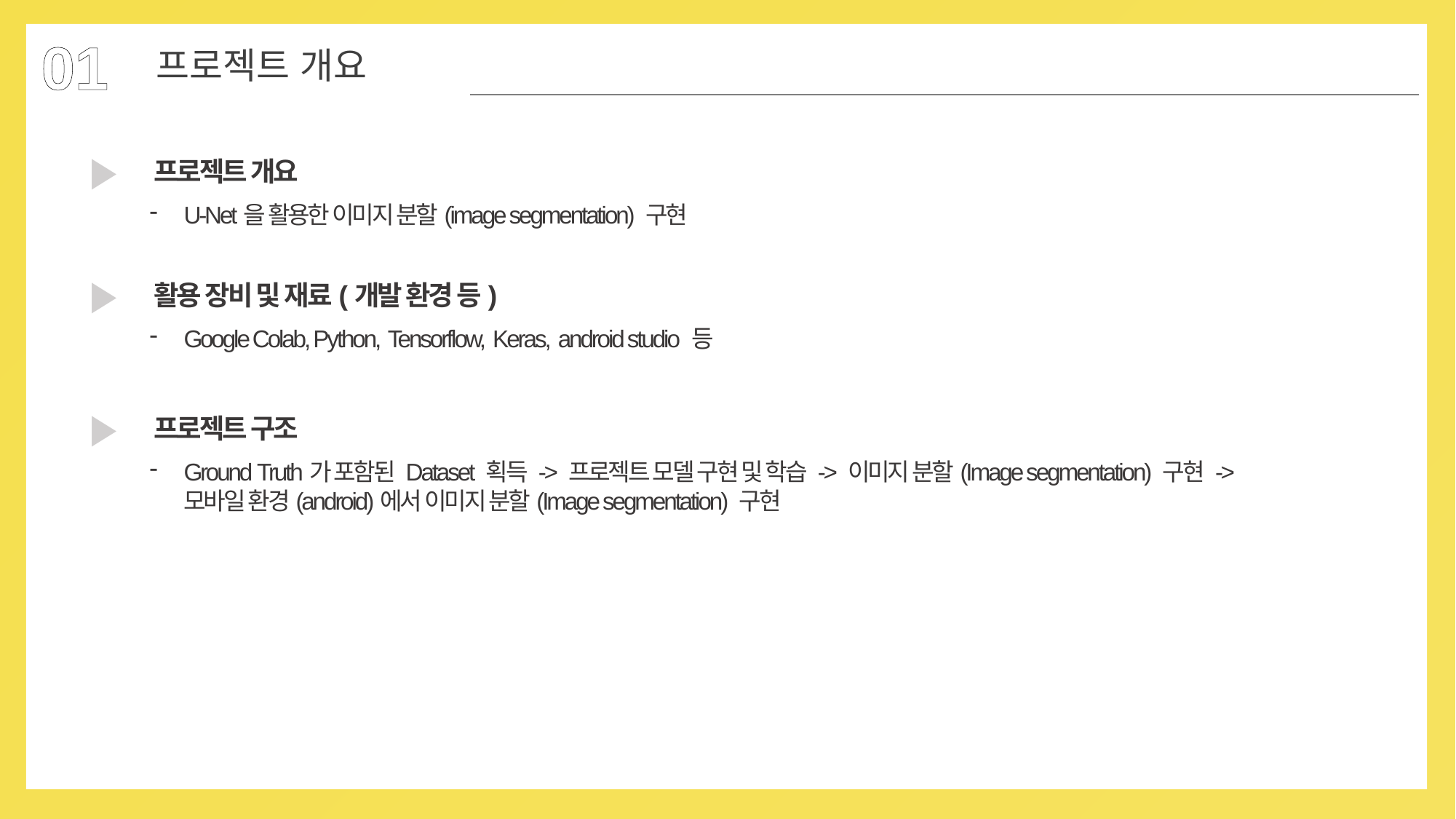

01

프로젝트 개요
▶
프로젝트 개요
U-Net을 활용한 이미지 분할(image segmentation) 구현

▶
활용 장비 및 재료(개발 환경 등)
Google Colab, Python,  Tensorflow,  Keras,  android studio 등

▶
프로젝트 구조
Ground Truth가 포함된 Dataset 획득 -> 프로젝트 모델 구현 및 학습 -> 이미지 분할(Image segmentation) 구현 -> 모바일 환경(android)에서 이미지 분할(Image segmentation) 구현